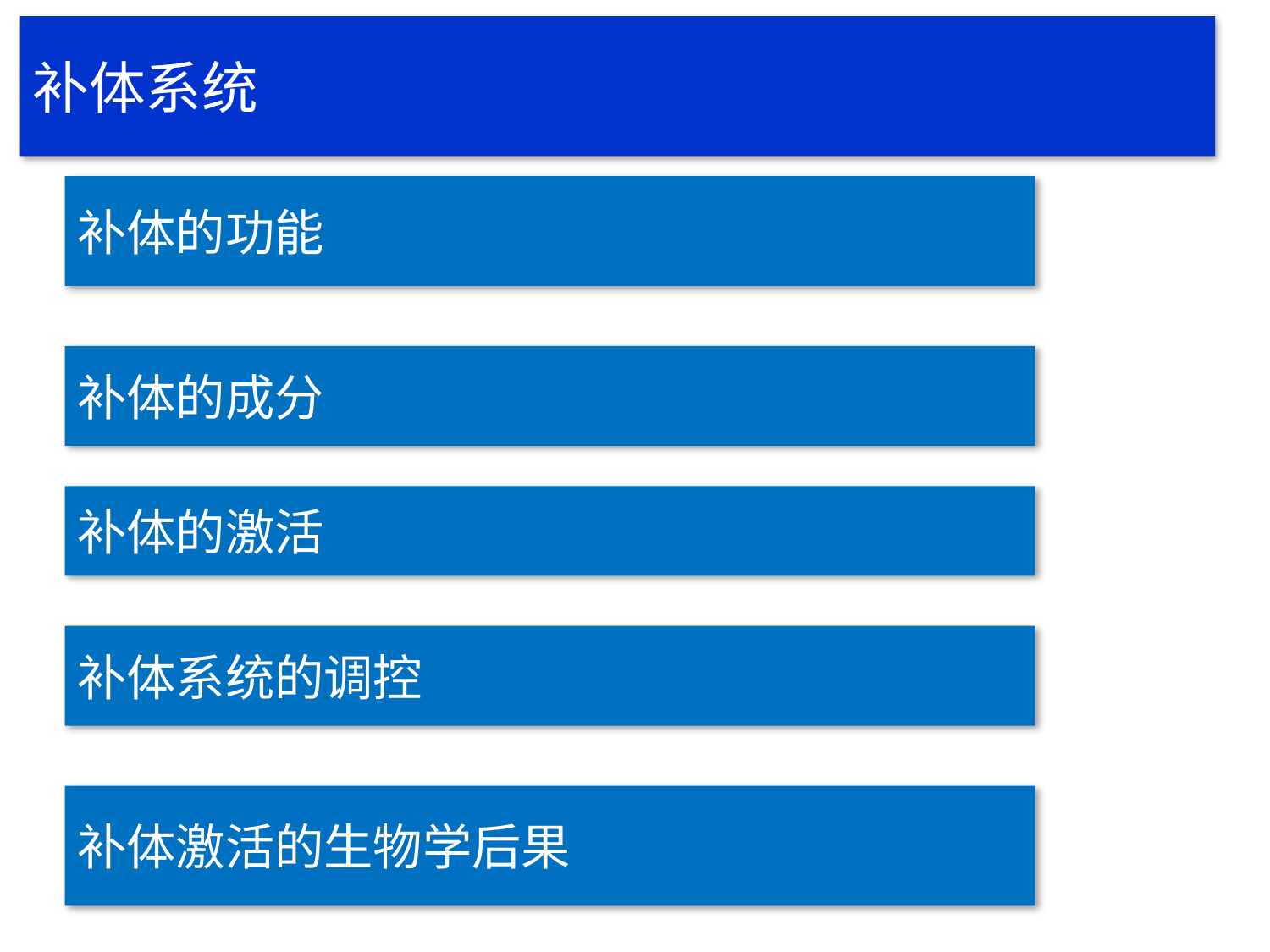

补体系统
补体的功能
补体的成分
补体的激活
补体系统的调控
补体激活的生物学后果